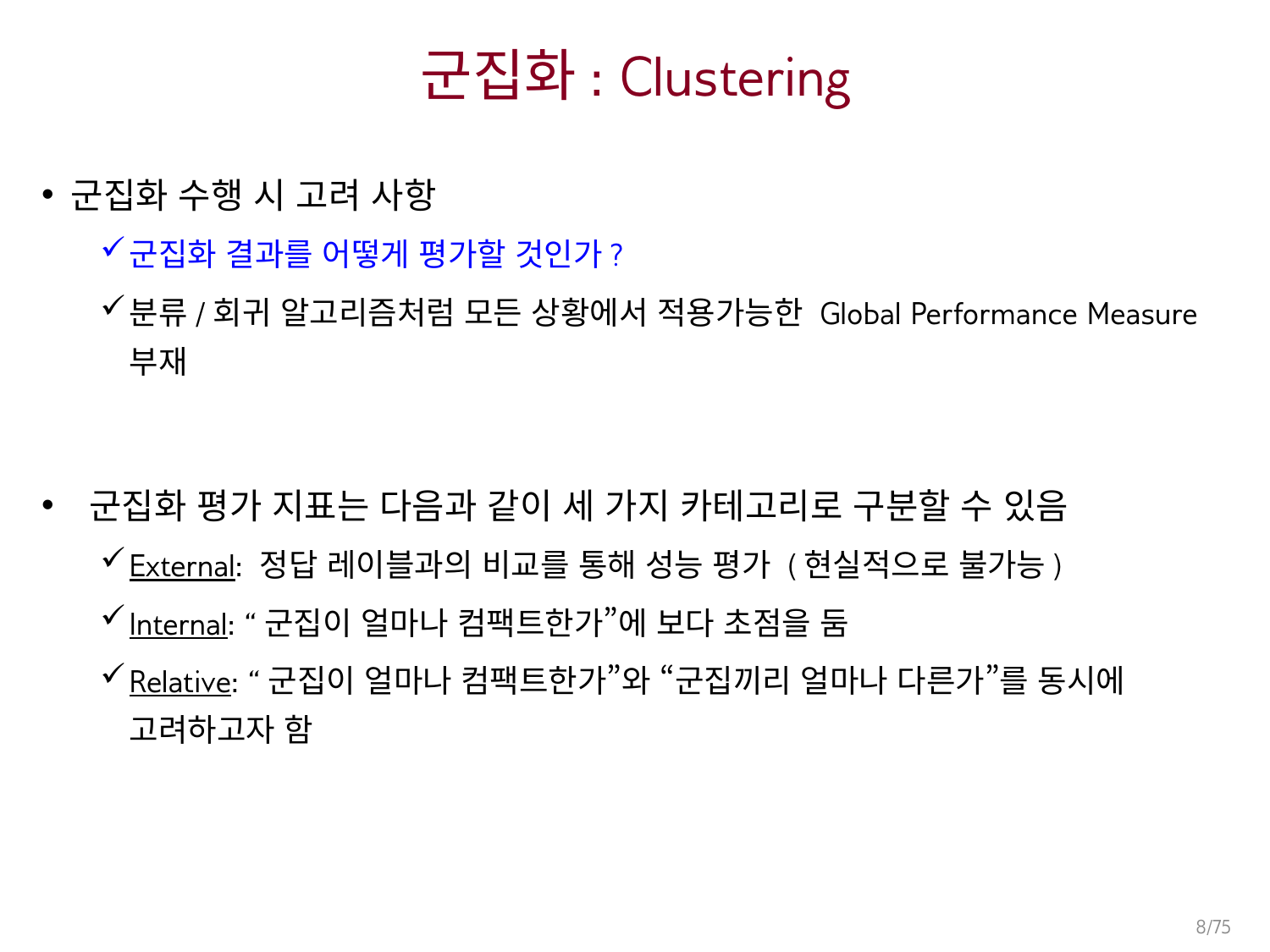

# 군집화: Clustering
군집화 수행 시 고려 사항
군집화 결과를 어떻게 평가할 것인가?
분류/회귀 알고리즘처럼 모든 상황에서 적용가능한 Global Performance Measure 부재

 군집화 평가 지표는 다음과 같이 세 가지 카테고리로 구분할 수 있음
External: 정답 레이블과의 비교를 통해 성능 평가 (현실적으로 불가능)
Internal: “군집이 얼마나 컴팩트한가”에 보다 초점을 둠
Relative: “군집이 얼마나 컴팩트한가”와 “군집끼리 얼마나 다른가”를 동시에 고려하고자 함

8/75